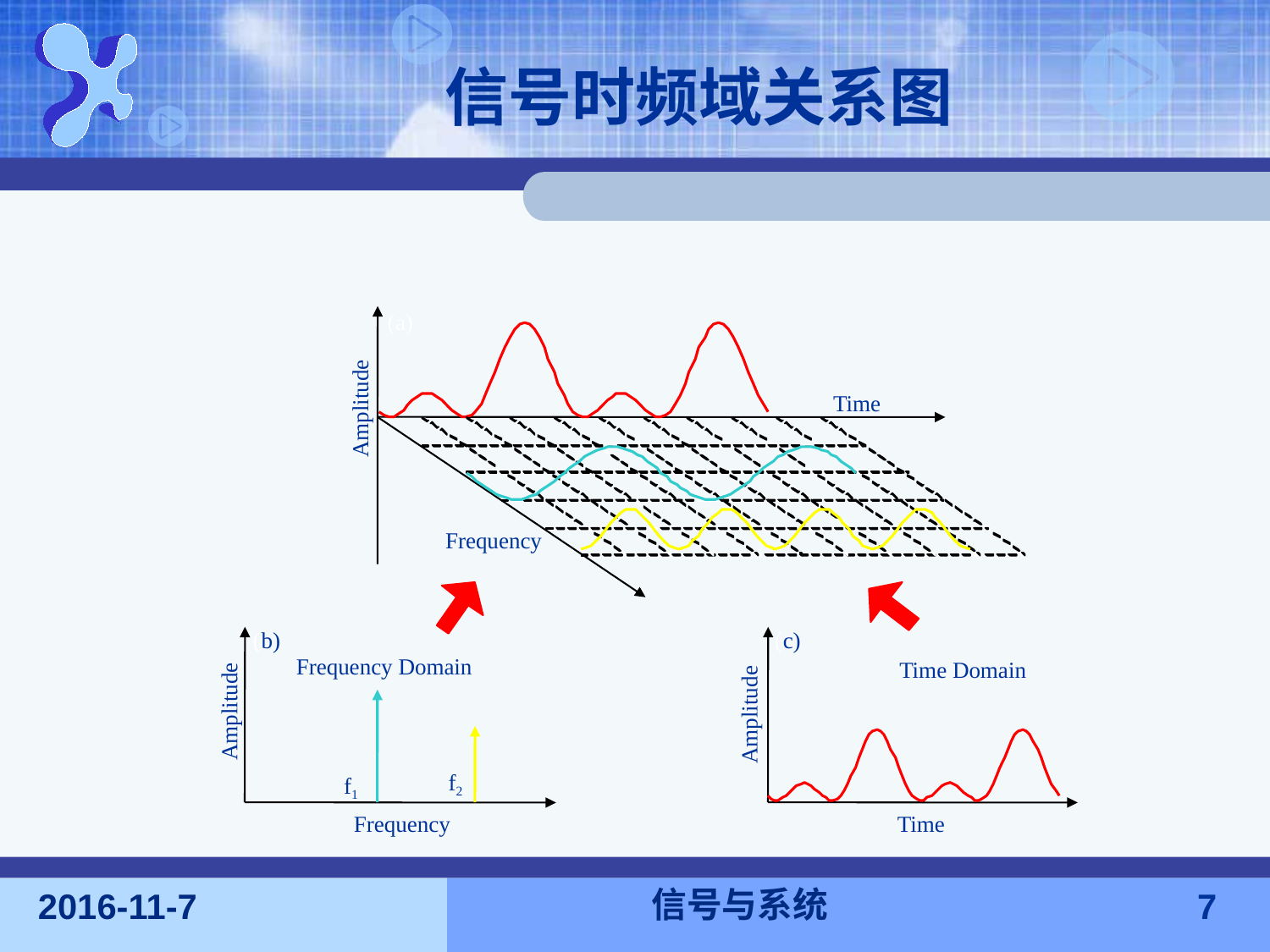

# 信号时频域关系图

(
a)

Time
Amplitude

Frequency

(
b)

Frequency Domain

Amplitude

f2
f1

Frequency
(
c)

Time Domain
Amplitude

Time
信号与系统
2016-11-7
7